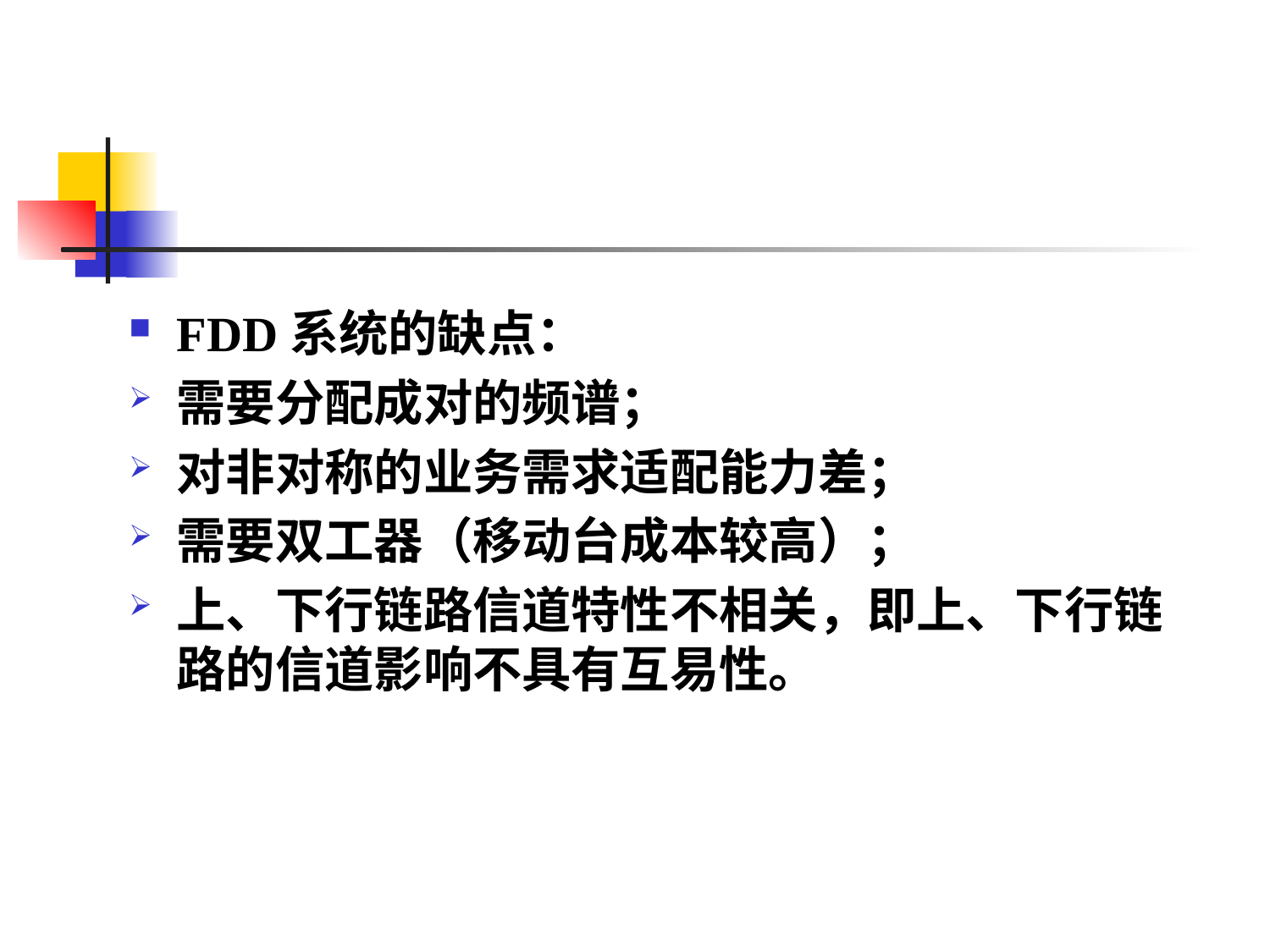

#
FDD系统的缺点：
需要分配成对的频谱；
对非对称的业务需求适配能力差；
需要双工器（移动台成本较高）；
上、下行链路信道特性不相关，即上、下行链路的信道影响不具有互易性。